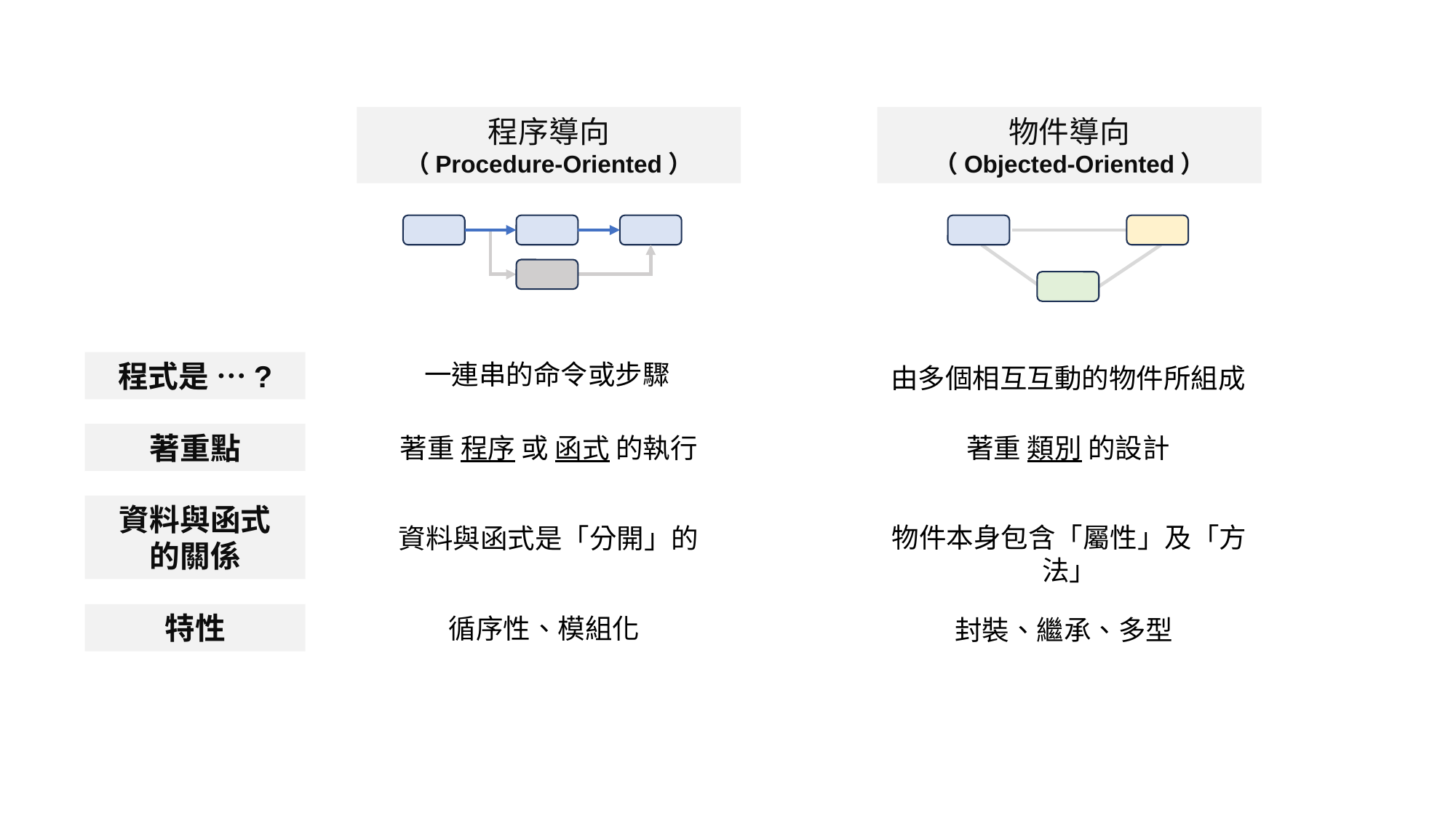

程序導向
（Procedure-Oriented）
物件導向
（Objected-Oriented）

程式是 …?
一連串的命令或步驟
由多個相互互動的物件所組成
著重點
著重 程序 或 函式 的執行
著重 類別 的設計
資料與函式
的關係
物件本身包含「屬性」及「方法」
資料與函式是「分開」的
特性
循序性、模組化
封裝、繼承、多型